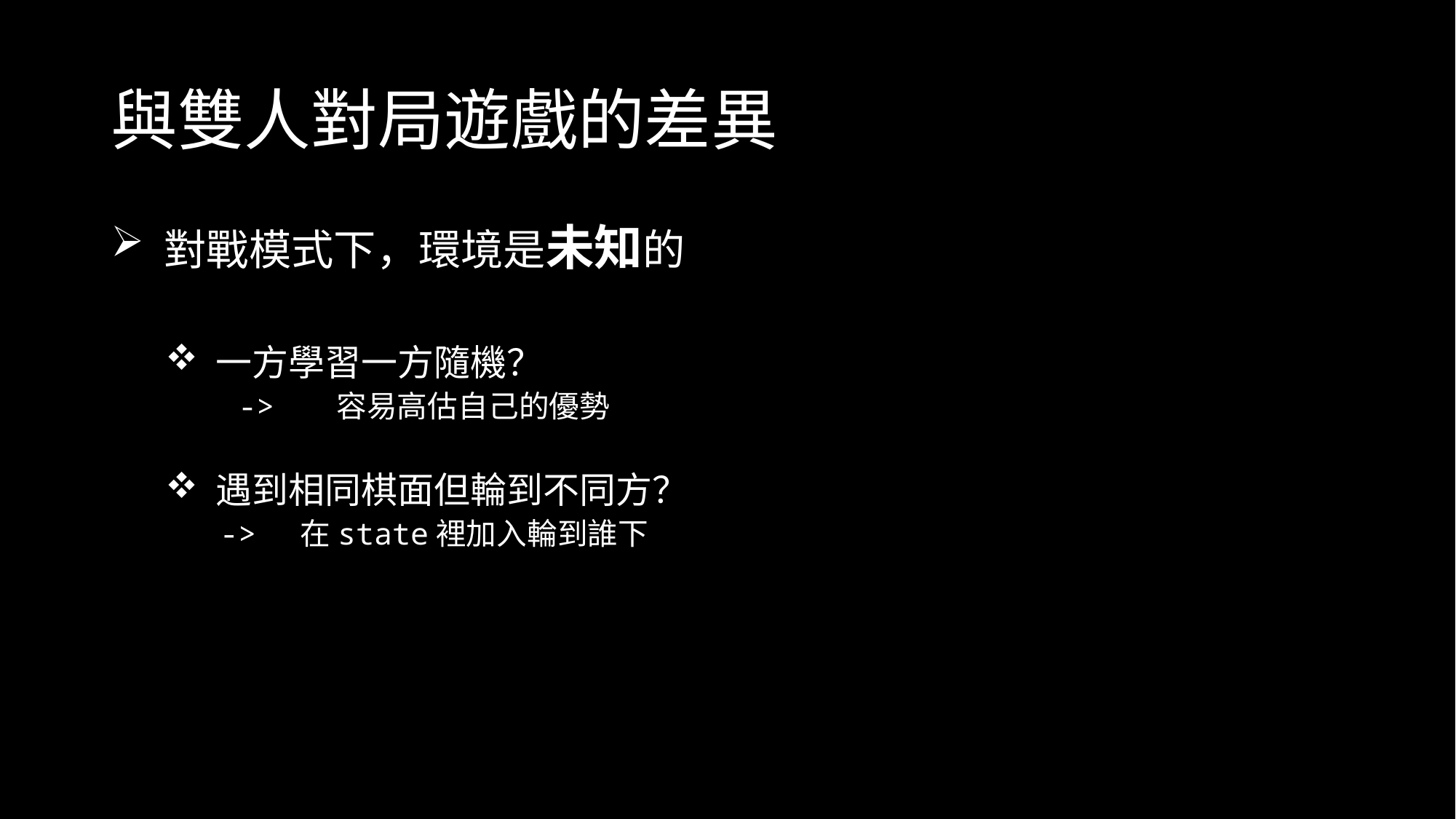

# 與雙人對局遊戲的差異
 對戰模式下，環境是未知的

 一方學習一方隨機？
 ->   容易高估自己的優勢

 遇到相同棋面但輪到不同方？
->  在state裡加入輪到誰下